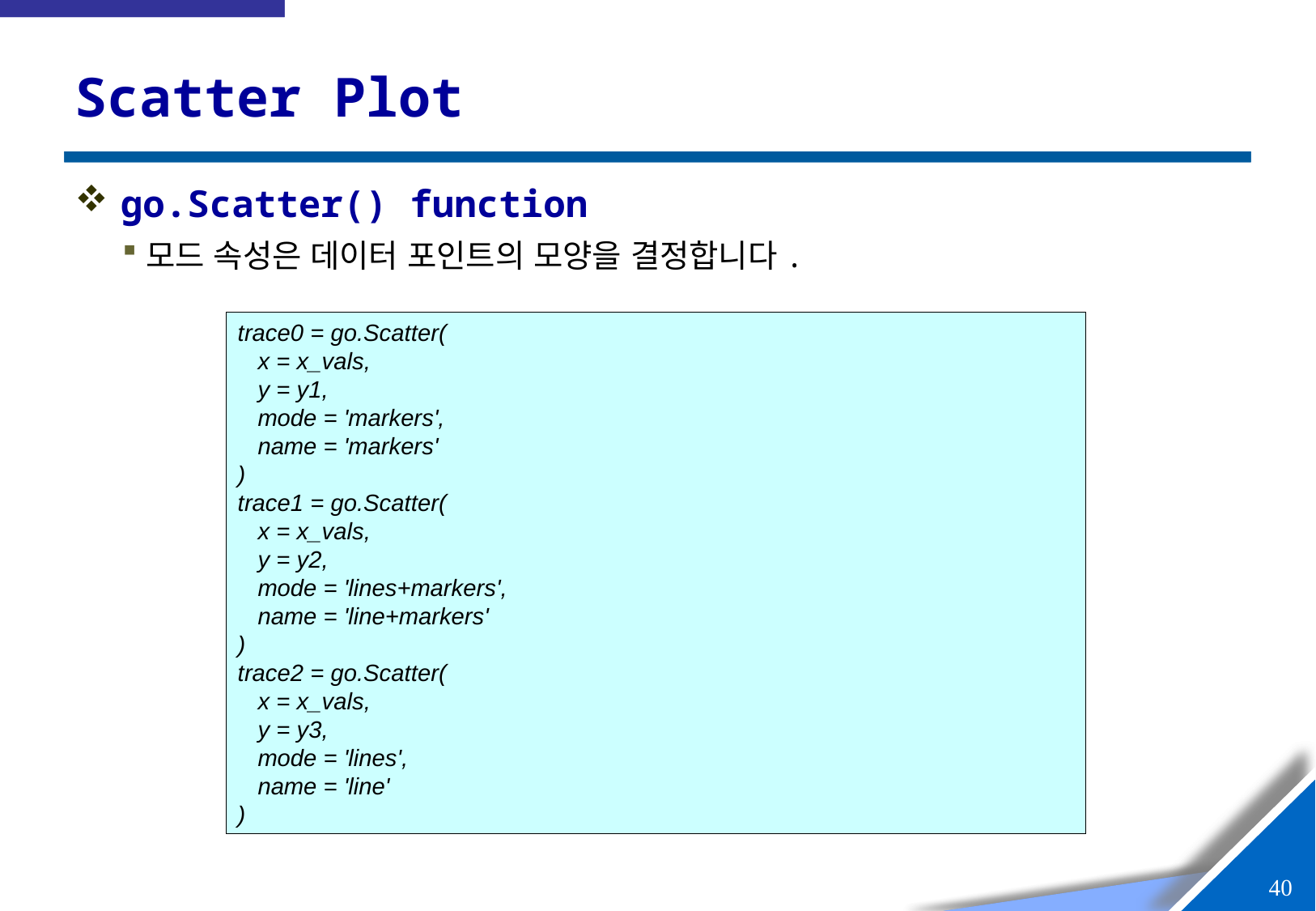

# Scatter Plot
go.Scatter() function
모드 속성은 데이터 포인트의 모양을 결정합니다.
trace0 = go.Scatter(
   x = x_vals,
   y = y1,
   mode = 'markers',
   name = 'markers'
)
trace1 = go.Scatter(
   x = x_vals,
   y = y2,
   mode = 'lines+markers',
   name = 'line+markers'
)
trace2 = go.Scatter(
   x = x_vals,
   y = y3,
   mode = 'lines',
   name = 'line'
)
40